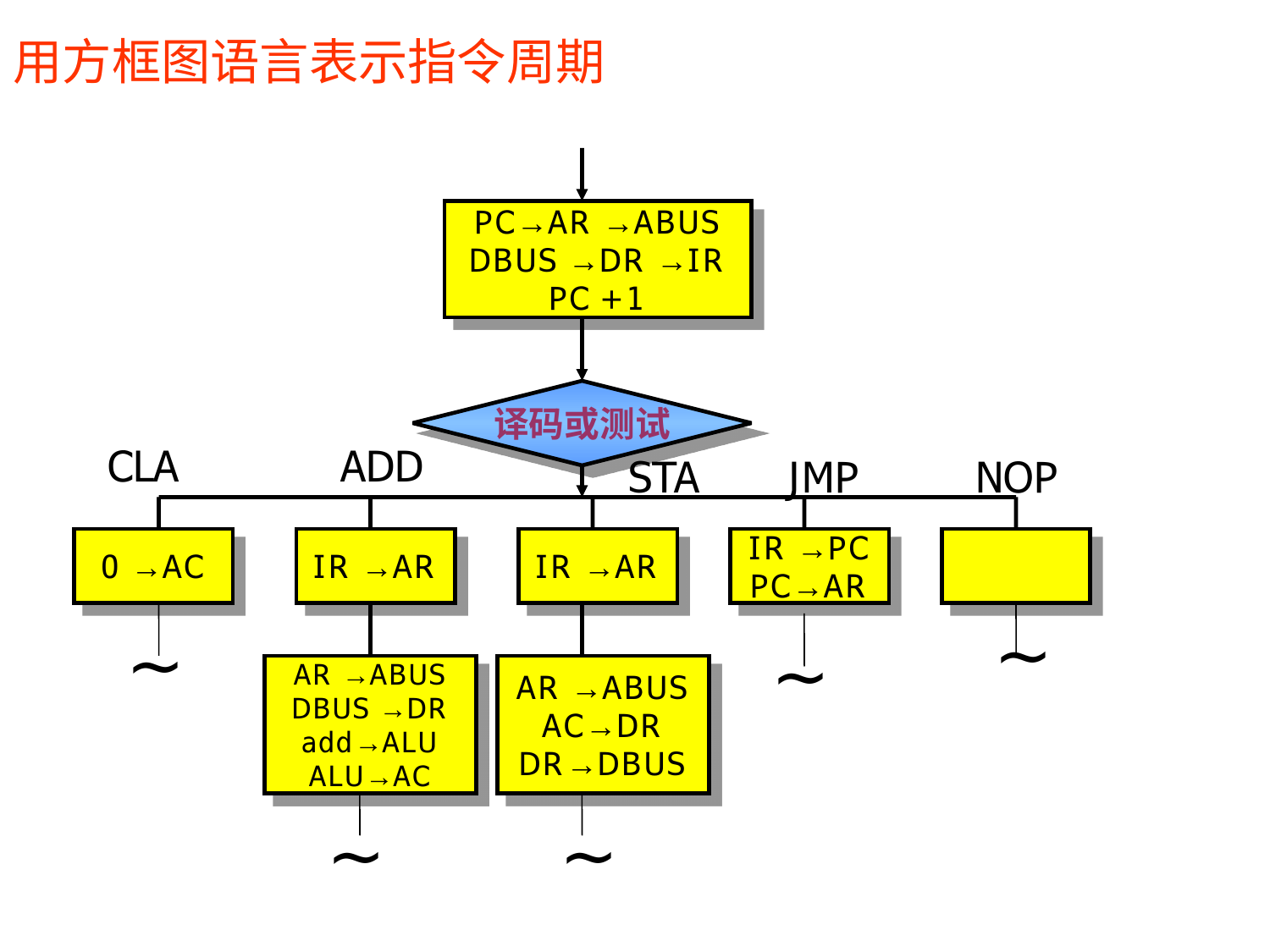

用方框图语言表示指令周期

PC→AR →ABUS
DBUS →DR →IR
PC +1

译码或测试
CLA
ADD
 STA
JMP
NOP

0 →AC
IR →AR
IR →AR
IR →PC
PC→AR

~

~

~
AR →ABUS
DBUS →DR
add→ALU
ALU→AC
AR →ABUS
AC→DR
DR→DBUS

~
~